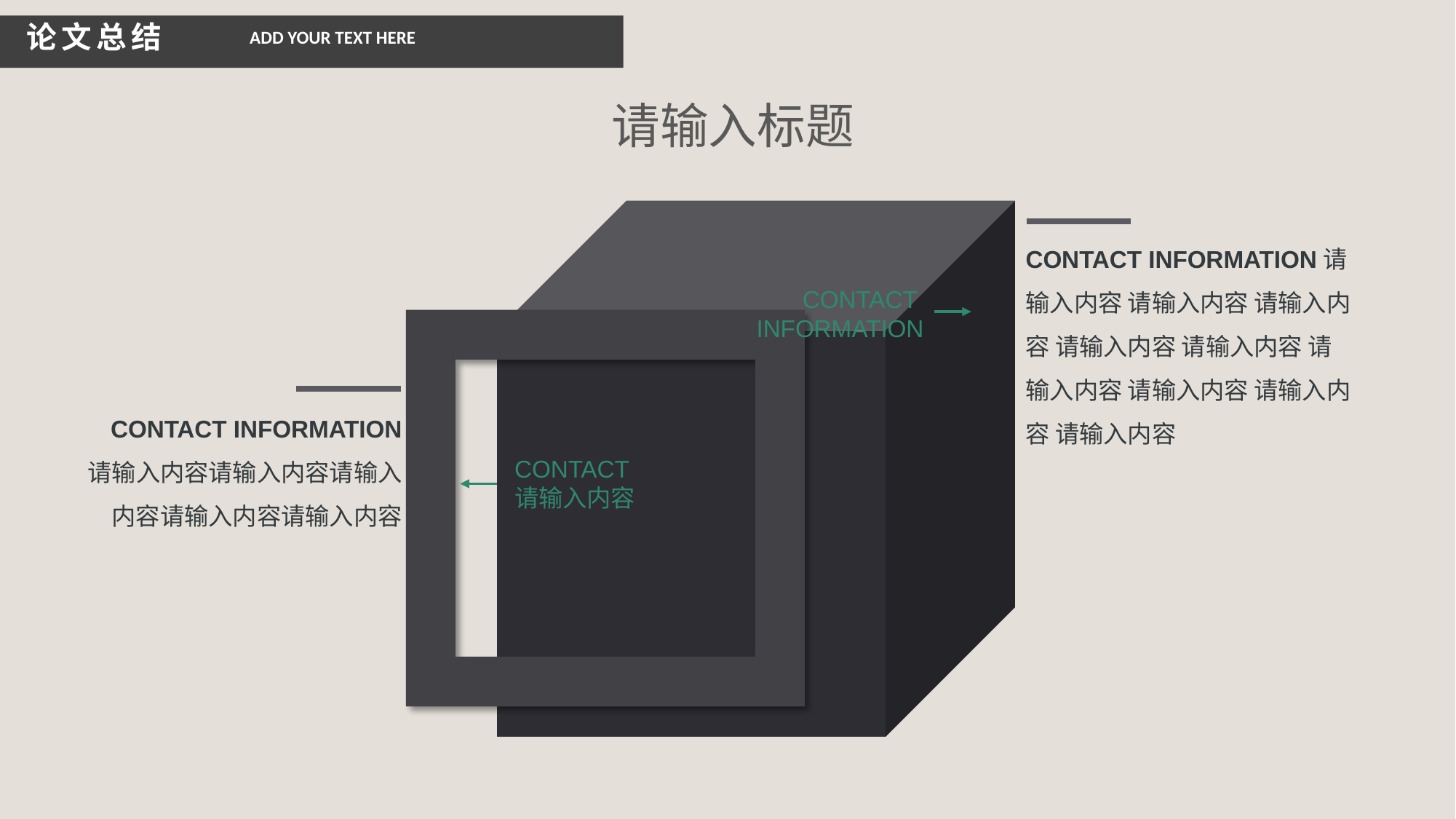

论文总结
ADD YOUR TEXT HERE
请输入标题

CONTACT INFORMATION请输入内容 请输入内容 请输入内容 请输入内容 请输入内容 请输入内容 请输入内容 请输入内容 请输入内容
CONTACT
INFORMATION

CONTACT INFORMATION
请输入内容请输入内容请输入内容请输入内容请输入内容
CONTACT
请输入内容